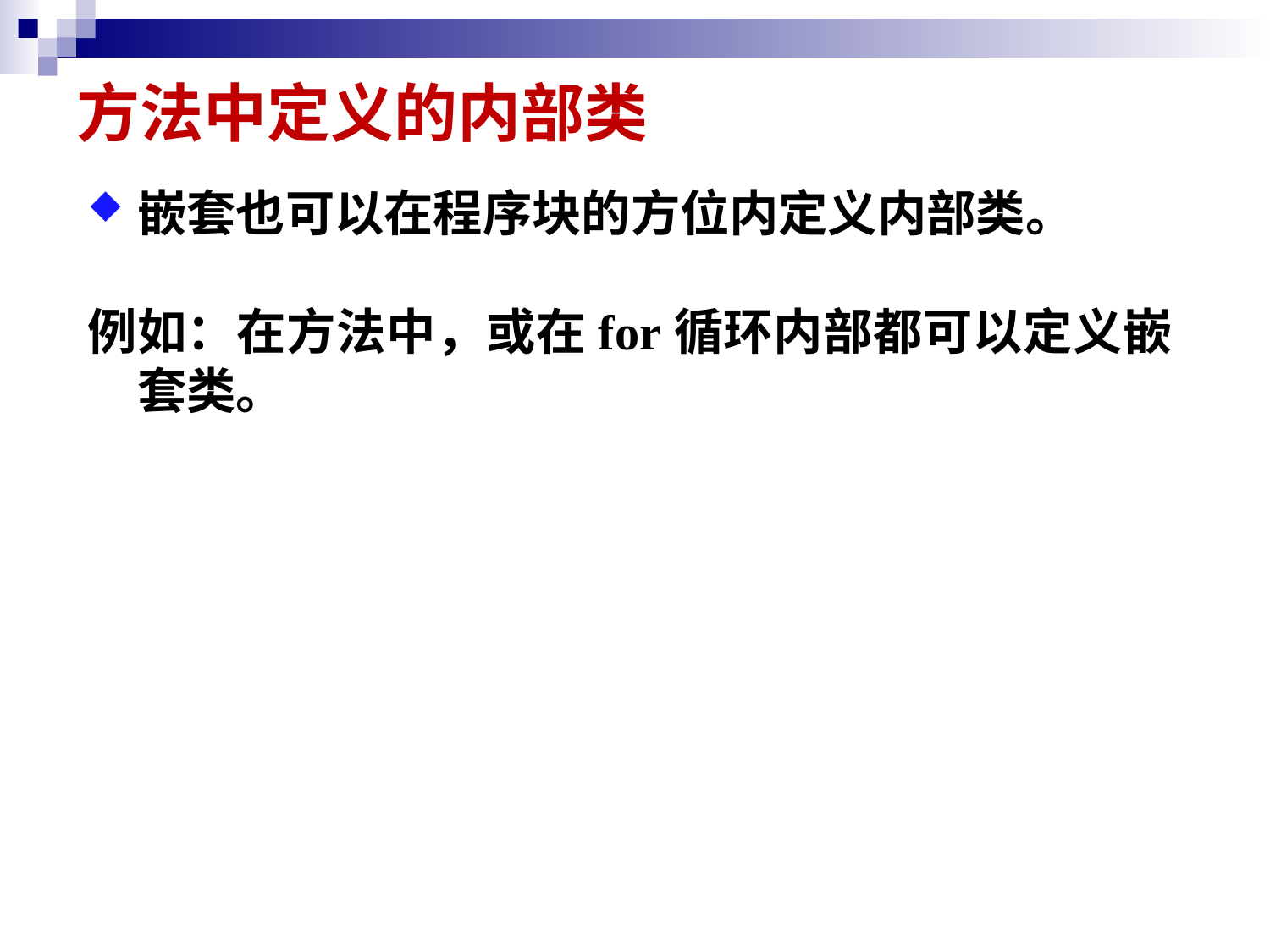

# 方法中定义的内部类
嵌套也可以在程序块的方位内定义内部类。

例如：在方法中，或在for循环内部都可以定义嵌套类。